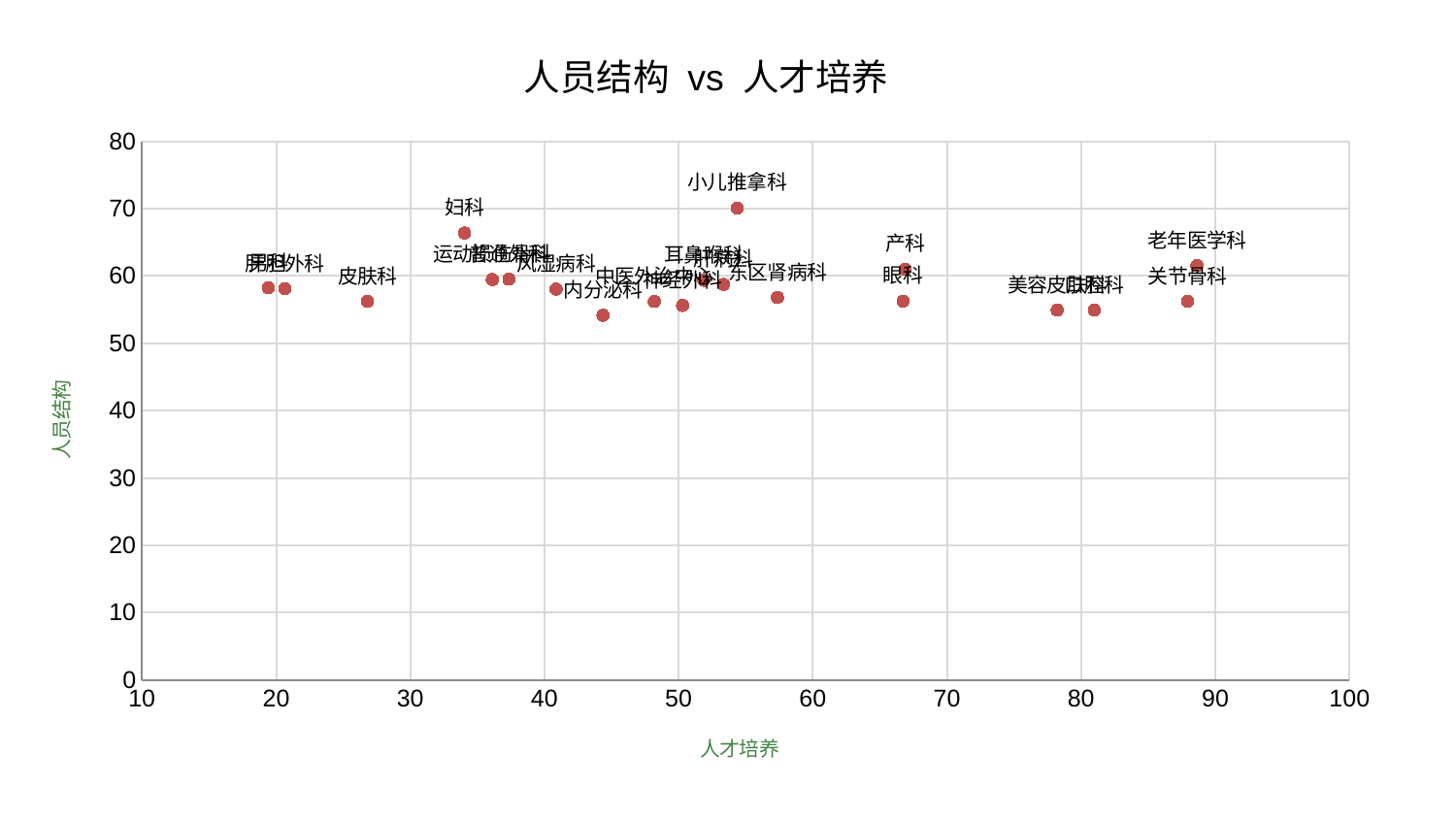

### Chart: 人员结构 vs 人才培养

| Category | 人员结构 |
|---|---|
184